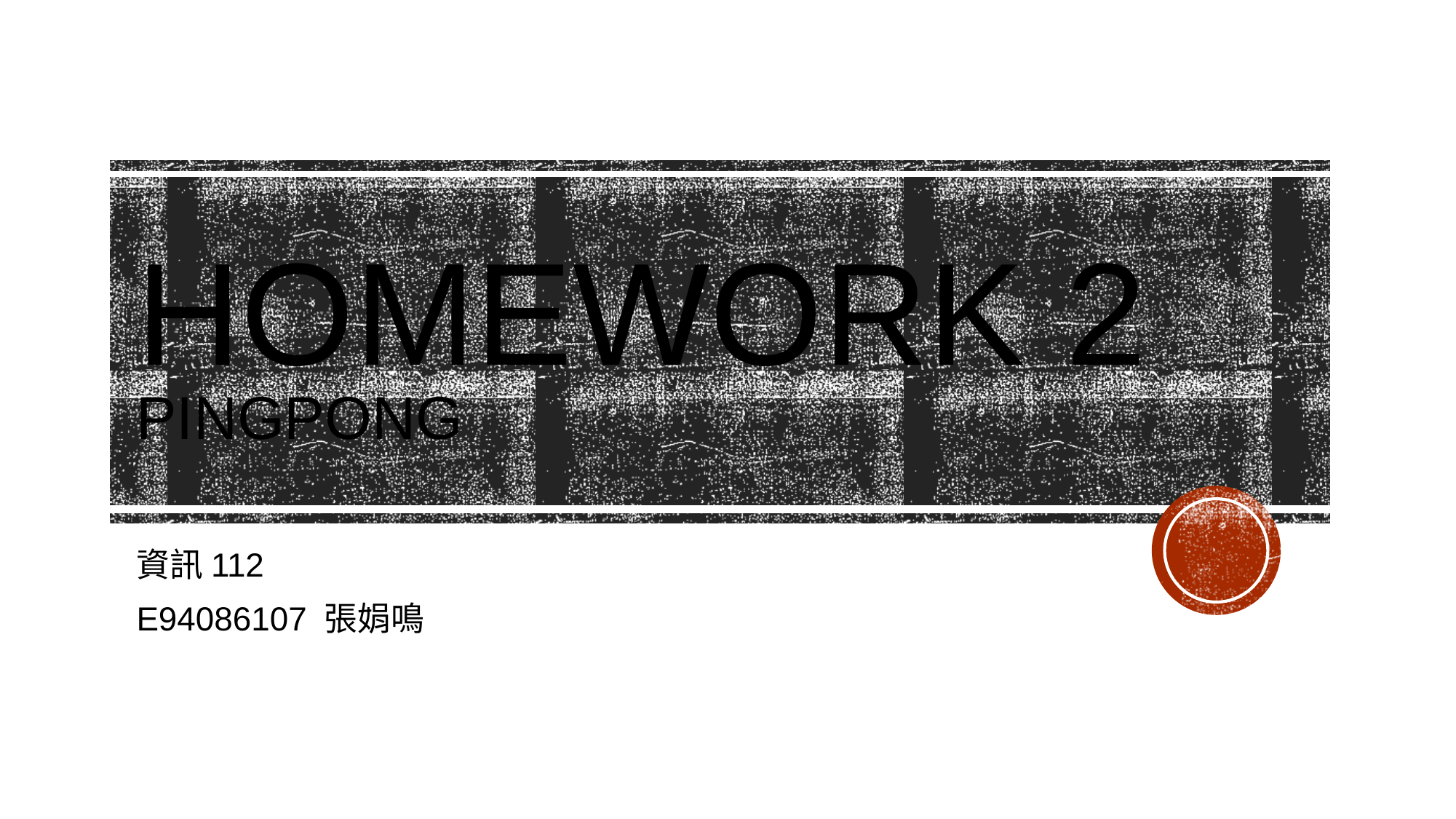

# Homework 2 pingpong
資訊112
E94086107 張娟鳴